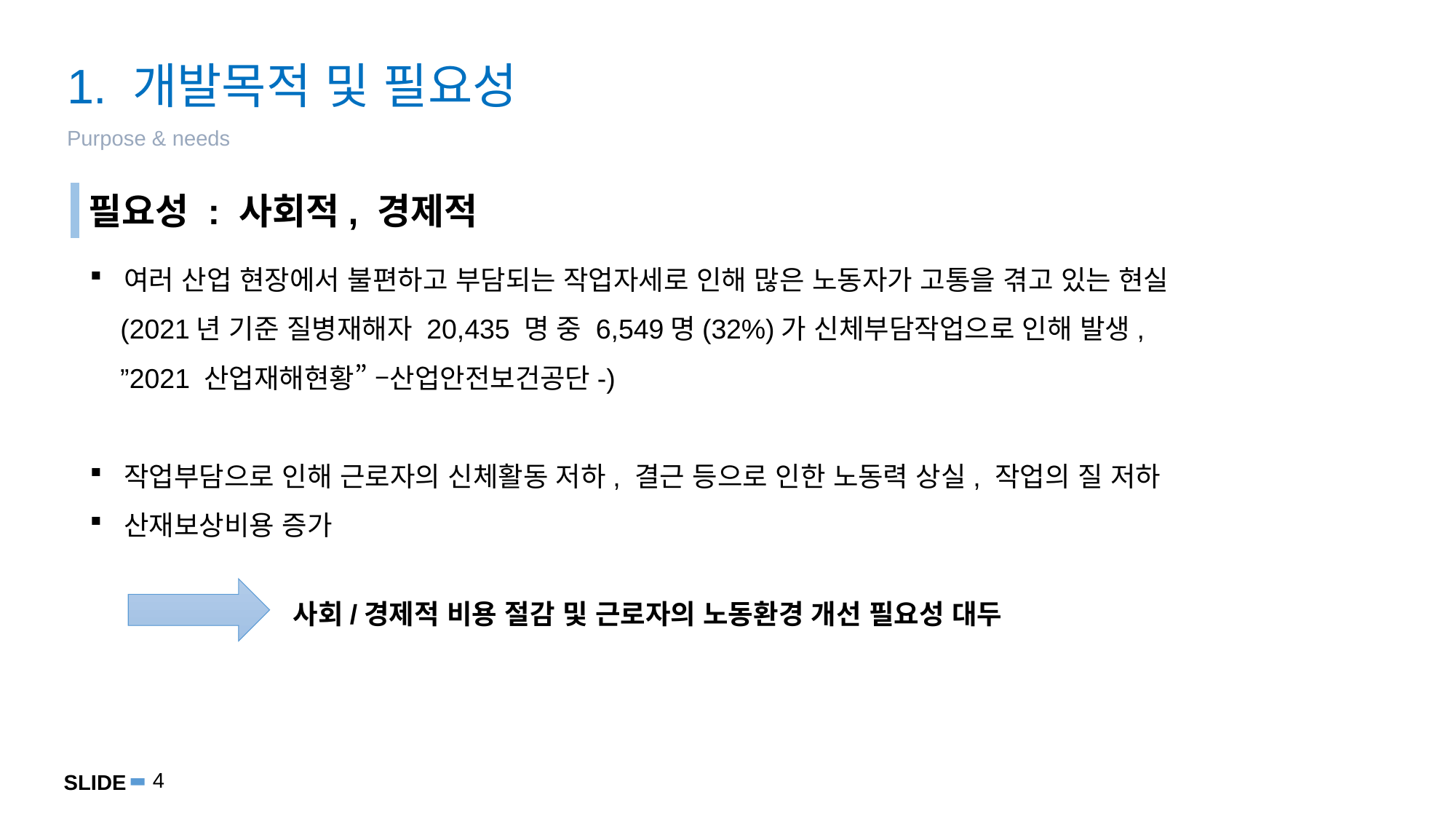

# 1. 개발목적 및 필요성
Purpose & needs
필요성 : 사회적, 경제적
여러 산업 현장에서 불편하고 부담되는 작업자세로 인해 많은 노동자가 고통을 겪고 있는 현실
    (2021년 기준 질병재해자 20,435 명 중 6,549명(32%)가 신체부담작업으로 인해 발생,
    ”2021 산업재해현황” –산업안전보건공단-)

작업부담으로 인해 근로자의 신체활동 저하, 결근 등으로 인한 노동력 상실, 작업의 질 저하
산재보상비용 증가

사회/경제적 비용 절감 및 근로자의 노동환경 개선 필요성 대두